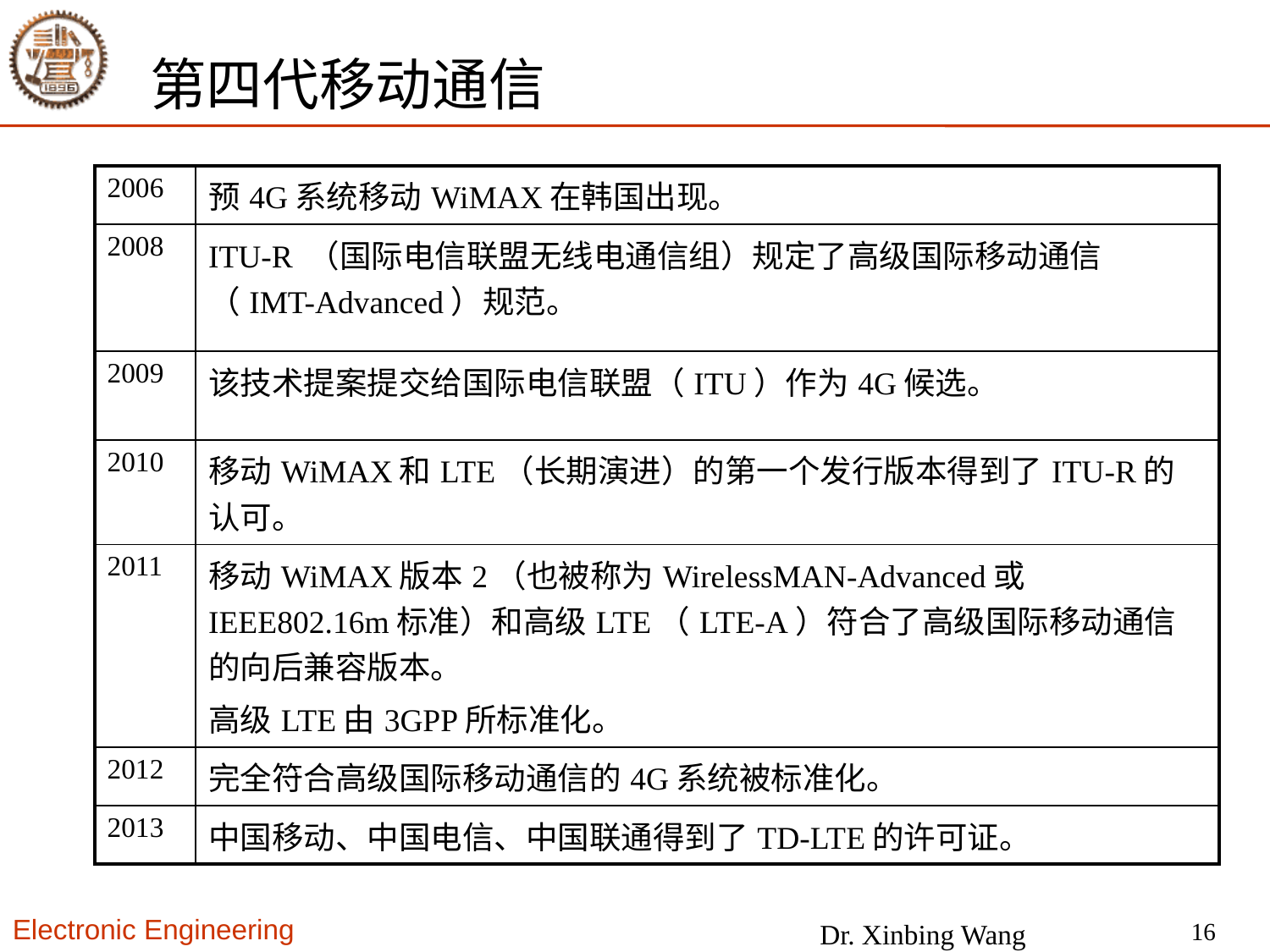

# 第四代移动通信
| 2006 | 预4G系统移动WiMAX在韩国出现。 |
| --- | --- |
| 2008 | ITU-R （国际电信联盟无线电通信组）规定了高级国际移动通信（IMT-Advanced）规范。 |
| 2009 | 该技术提案提交给国际电信联盟（ITU）作为4G候选。 |
| 2010 | 移动WiMAX和LTE（长期演进）的第一个发行版本得到了ITU-R的认可。 |
| 2011 | 移动WiMAX版本2（也被称为WirelessMAN-Advanced或IEEE802.16m标准）和高级LTE（LTE-A）符合了高级国际移动通信的向后兼容版本。 高级LTE由3GPP所标准化。 |
| 2012 | 完全符合高级国际移动通信的4G系统被标准化。 |
| 2013 | 中国移动、中国电信、中国联通得到了TD-LTE的许可证。 |
16
Dr. Xinbing Wang